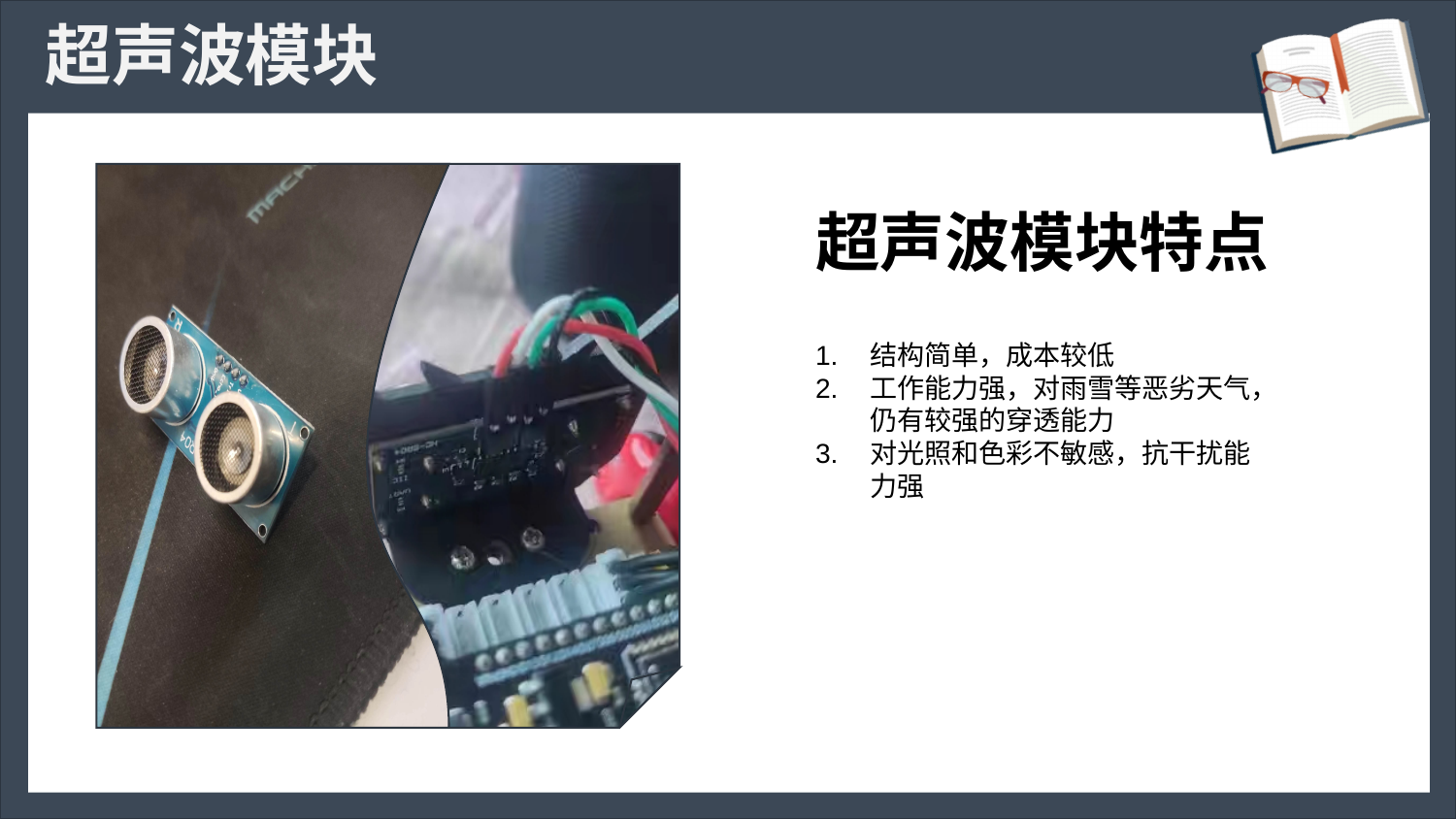

# 超声波模块

超声波模块特点
结构简单，成本较低
工作能力强，对雨雪等恶劣天气，仍有较强的穿透能力
对光照和色彩不敏感，抗干扰能力强